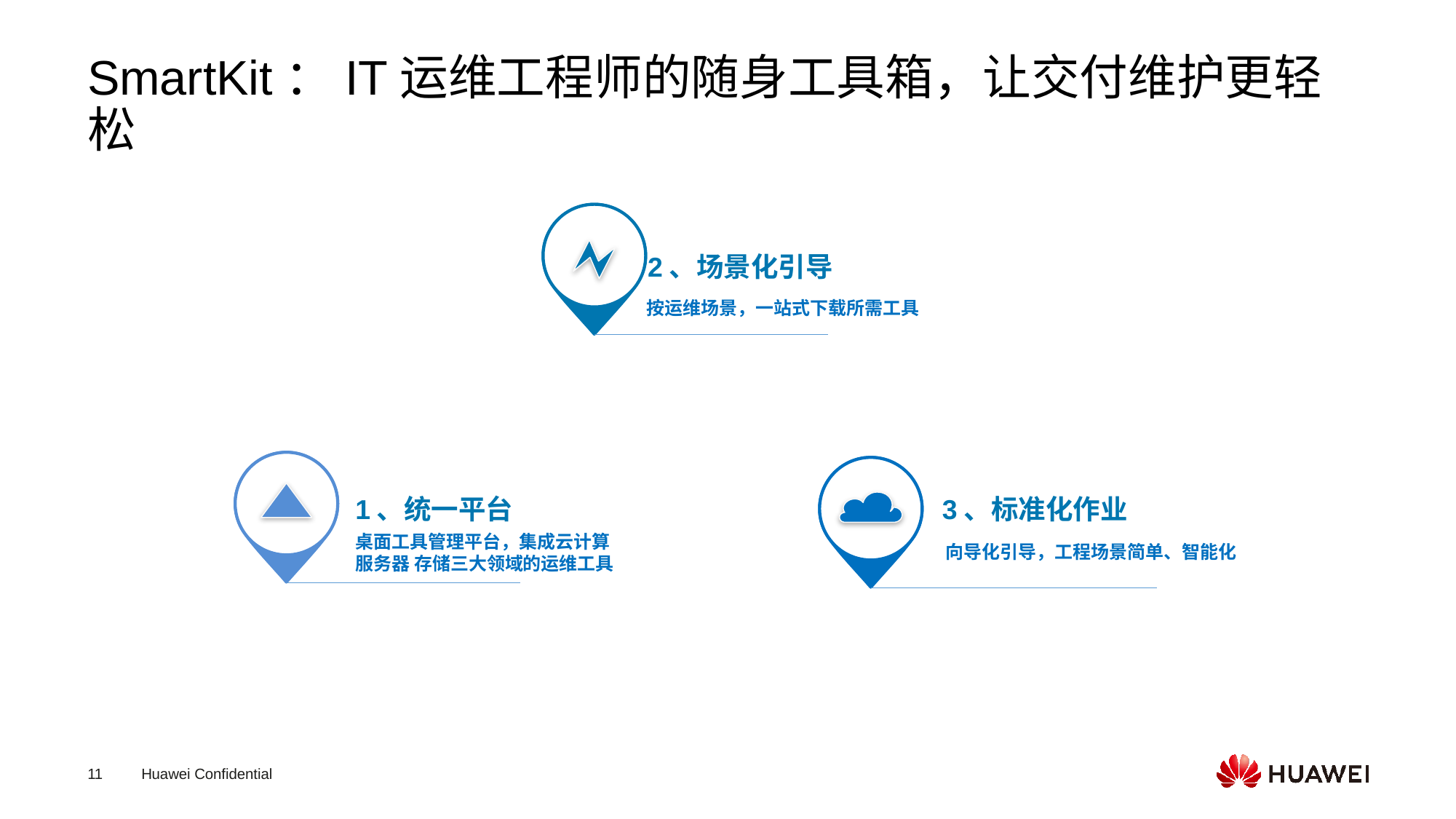

# SmartKit：IT运维工程师的随身工具箱，让交付维护更轻松

2、场景化引导
按运维场景，一站式下载所需工具

1、统一平台
3、标准化作业

向导化引导，工程场景简单、智能化
桌面工具管理平台，集成云计算 服务器 存储三大领域的运维工具